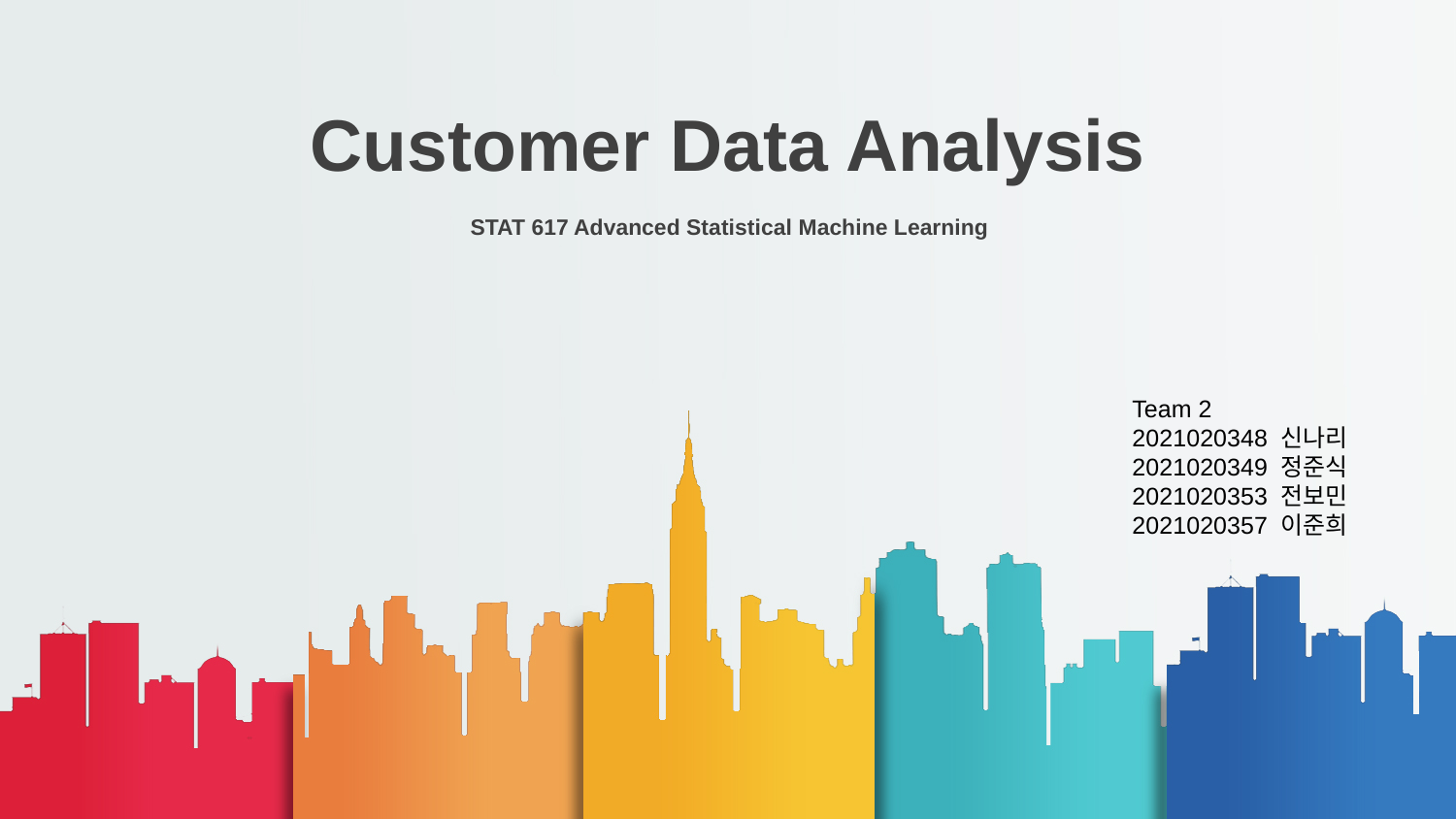

# Customer Data Analysis
STAT 617 Advanced Statistical Machine Learning
Team 2
2021020348 신나리
2021020349 정준식
2021020353 전보민
2021020357 이준희